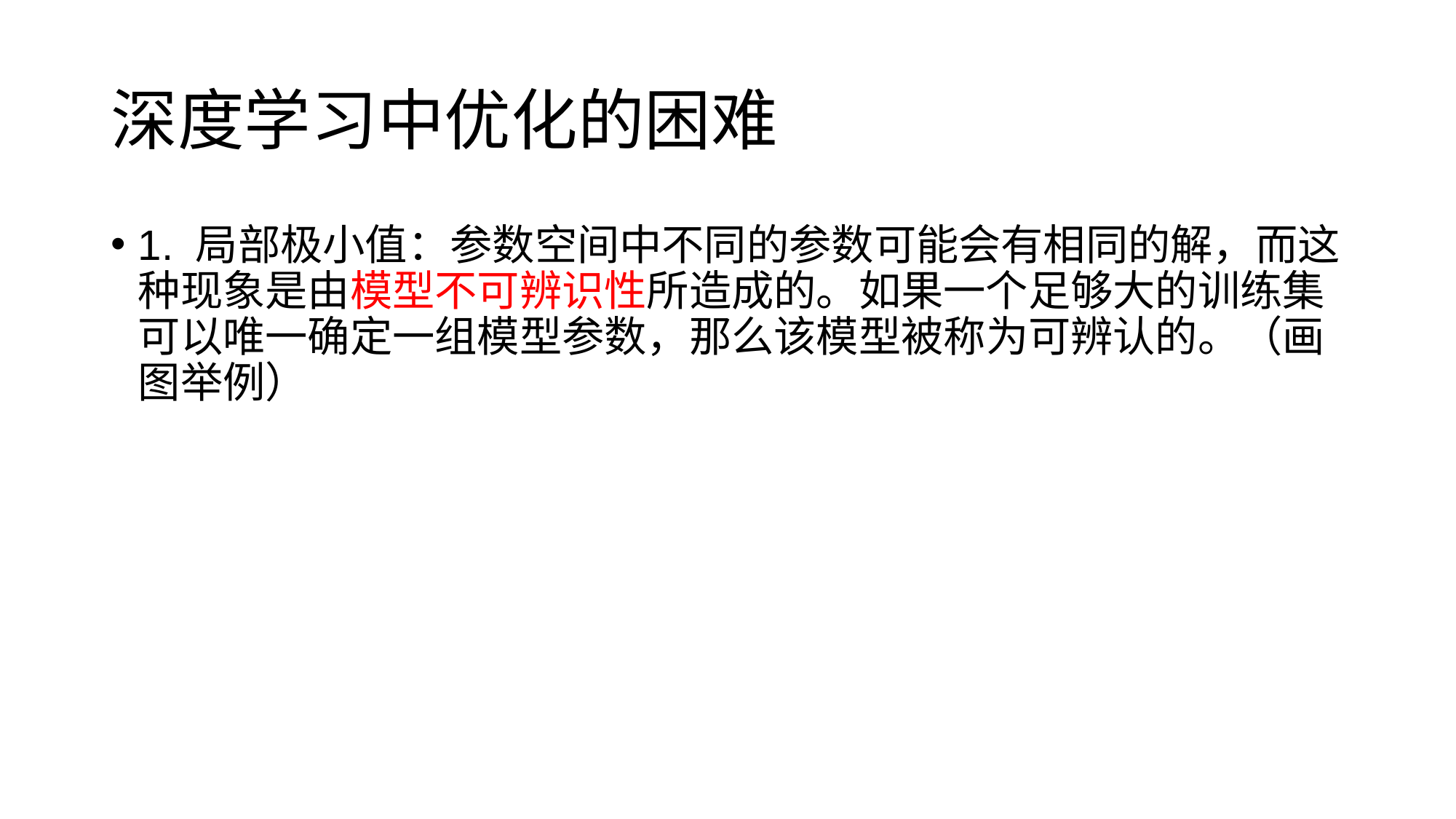

# 深度学习中优化的困难
1. 局部极小值：参数空间中不同的参数可能会有相同的解，而这种现象是由模型不可辨识性所造成的。如果一个足够大的训练集可以唯一确定一组模型参数，那么该模型被称为可辨认的。（画图举例）